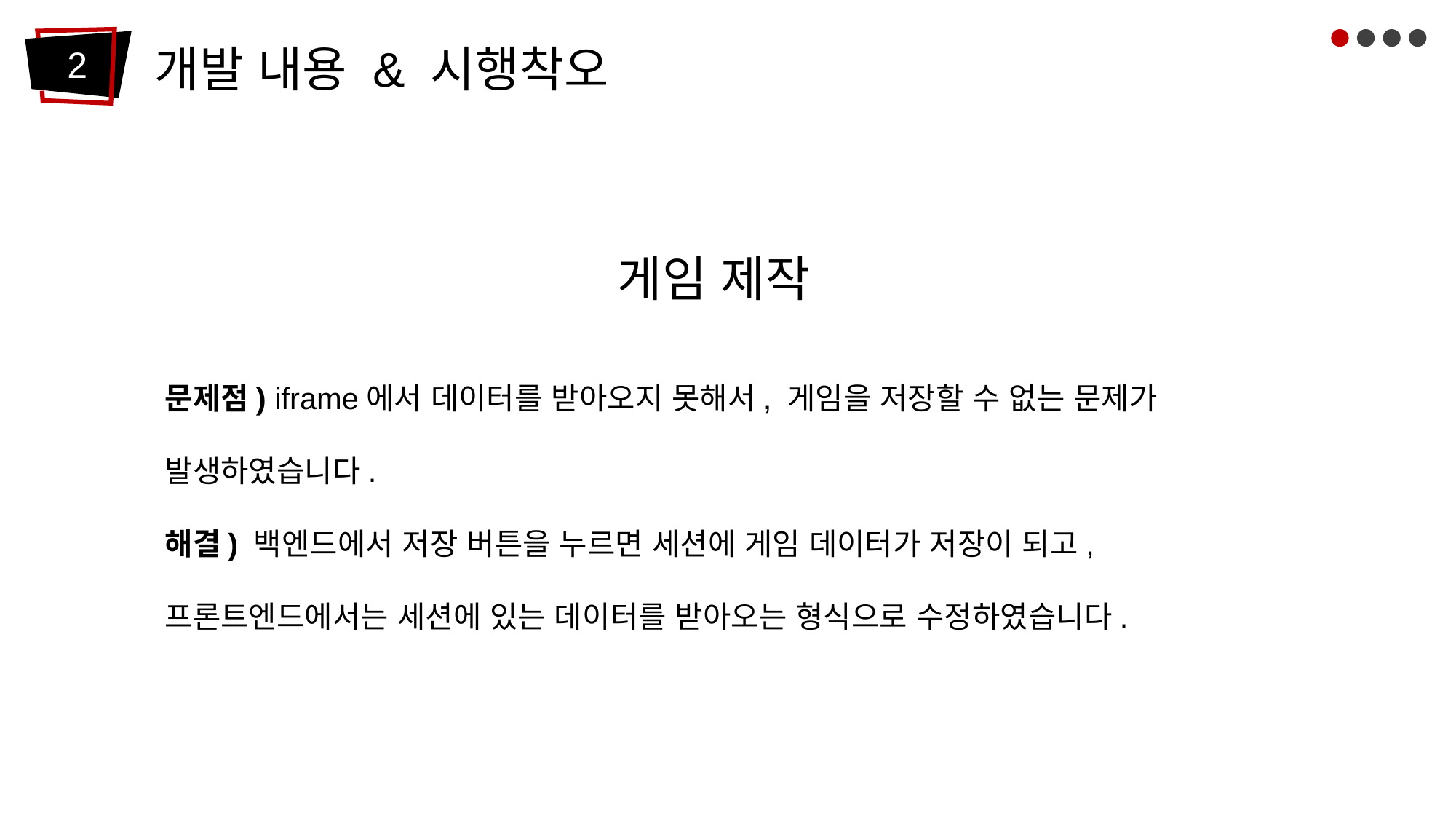

개발 내용 & 시행착오
2
  게임 제작

문제점) iframe에서 데이터를 받아오지 못해서, 게임을 저장할 수 없는 문제가 발생하였습니다.
해결) 백엔드에서 저장 버튼을 누르면 세션에 게임 데이터가 저장이 되고, 프론트엔드에서는 세션에 있는 데이터를 받아오는 형식으로 수정하였습니다.